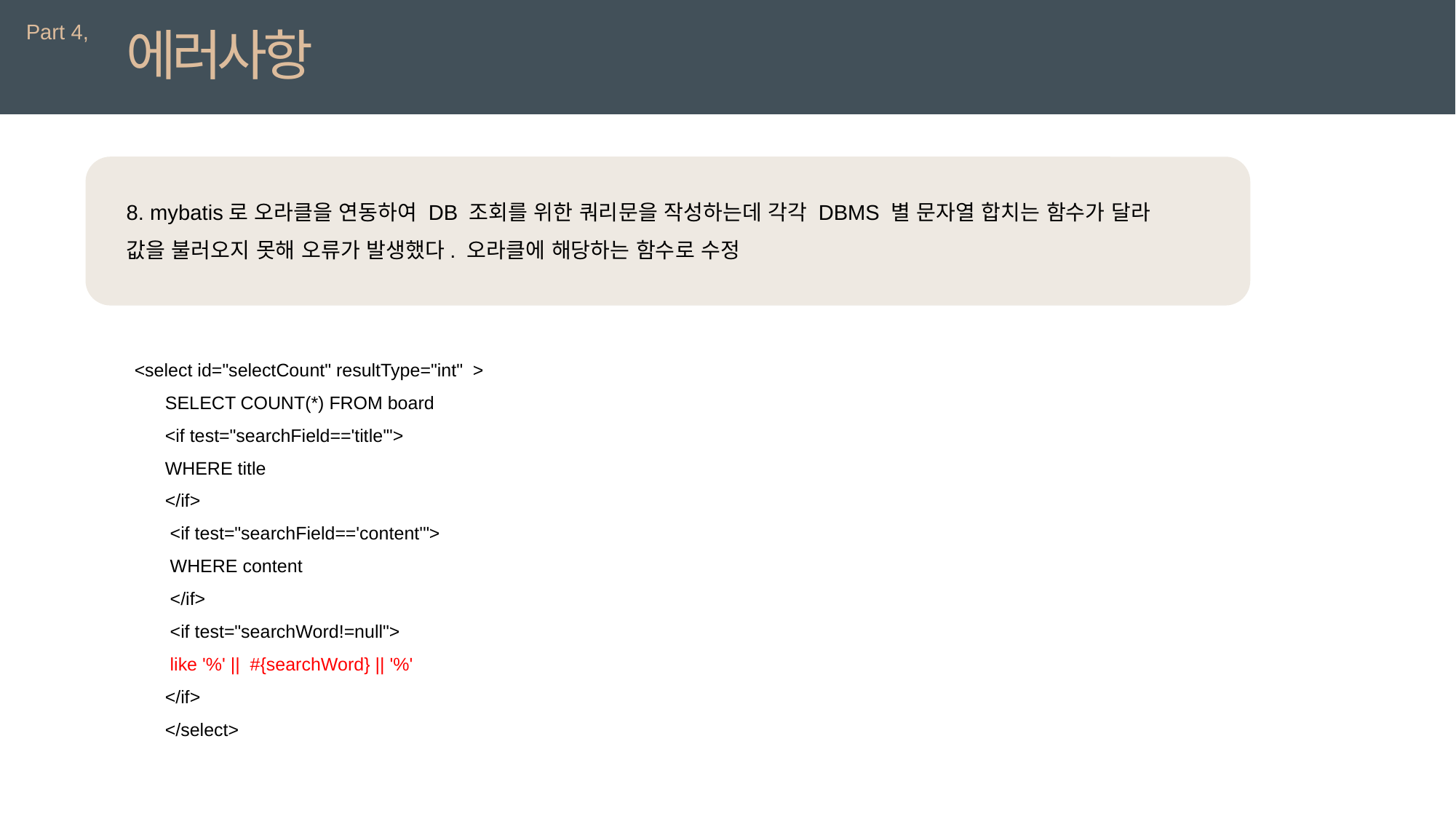

Part 4,
에러사항

8. mybatis로 오라클을 연동하여 DB 조회를 위한 쿼리문을 작성하는데 각각 DBMS 별 문자열 합치는 함수가 달라
값을 불러오지 못해 오류가 발생했다. 오라클에 해당하는 함수로 수정
<select id="selectCount" resultType="int"  >
      SELECT COUNT(*) FROM board
      <if test="searchField=='title'">
      WHERE title
      </if>
       <if test="searchField=='content'">
       WHERE content
       </if>
       <if test="searchWord!=null">
       like '%' ||  #{searchWord} || '%'
      </if>
      </select>